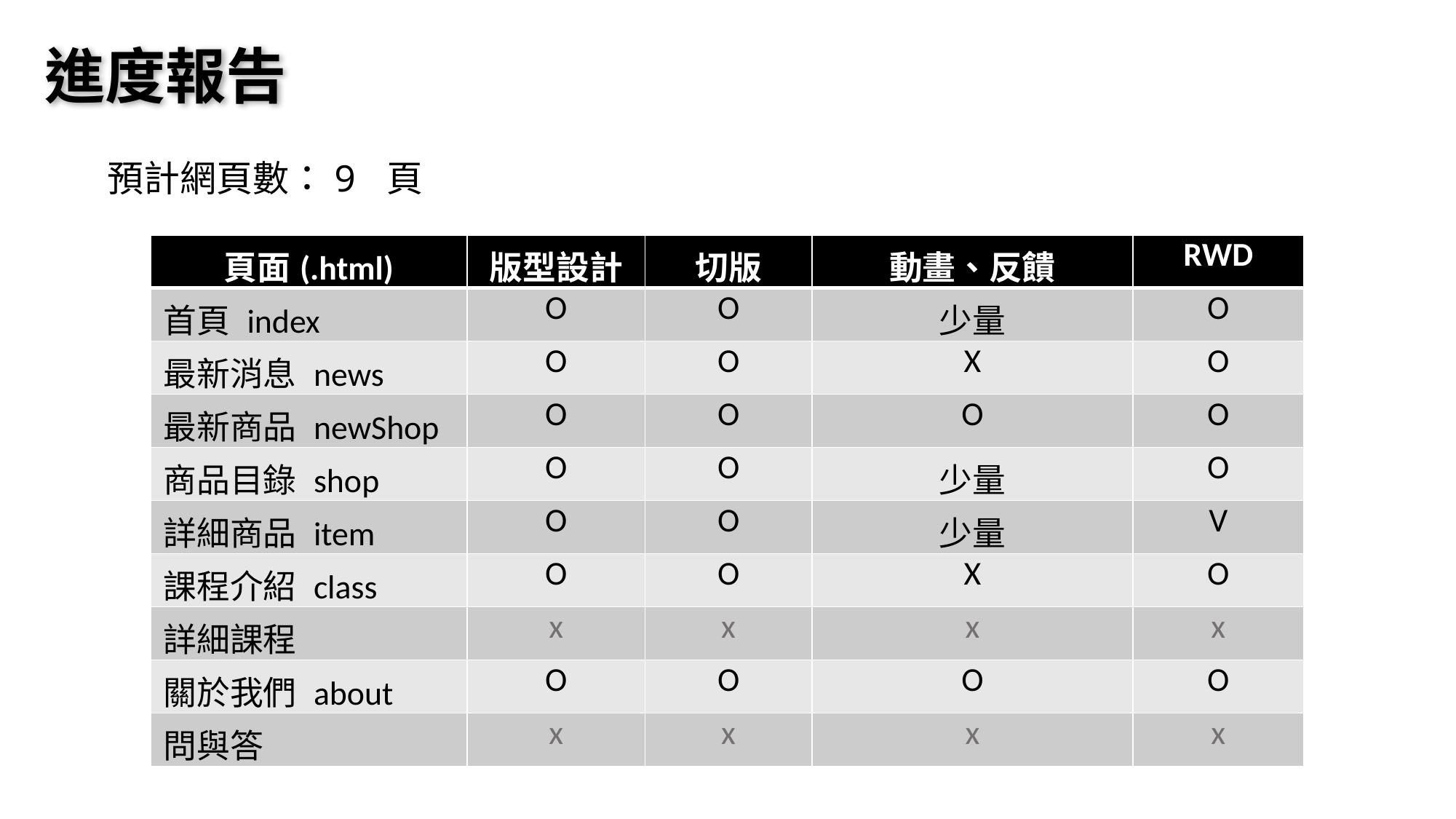

進度報告
預計網頁數：9 頁
| 頁面(.html) | 版型設計 | 切版 | 動畫、反饋 | RWD |
| --- | --- | --- | --- | --- |
| 首頁 index | O | O | 少量 | O |
| 最新消息 news | O | O | X | O |
| 最新商品 newShop | O | O | O | O |
| 商品目錄 shop | O | O | 少量 | O |
| 詳細商品 item | O | O | 少量 | V |
| 課程介紹 class | O | O | X | O |
| 詳細課程 | x | x | x | x |
| 關於我們 about | O | O | O | O |
| 問與答 | x | x | x | x |